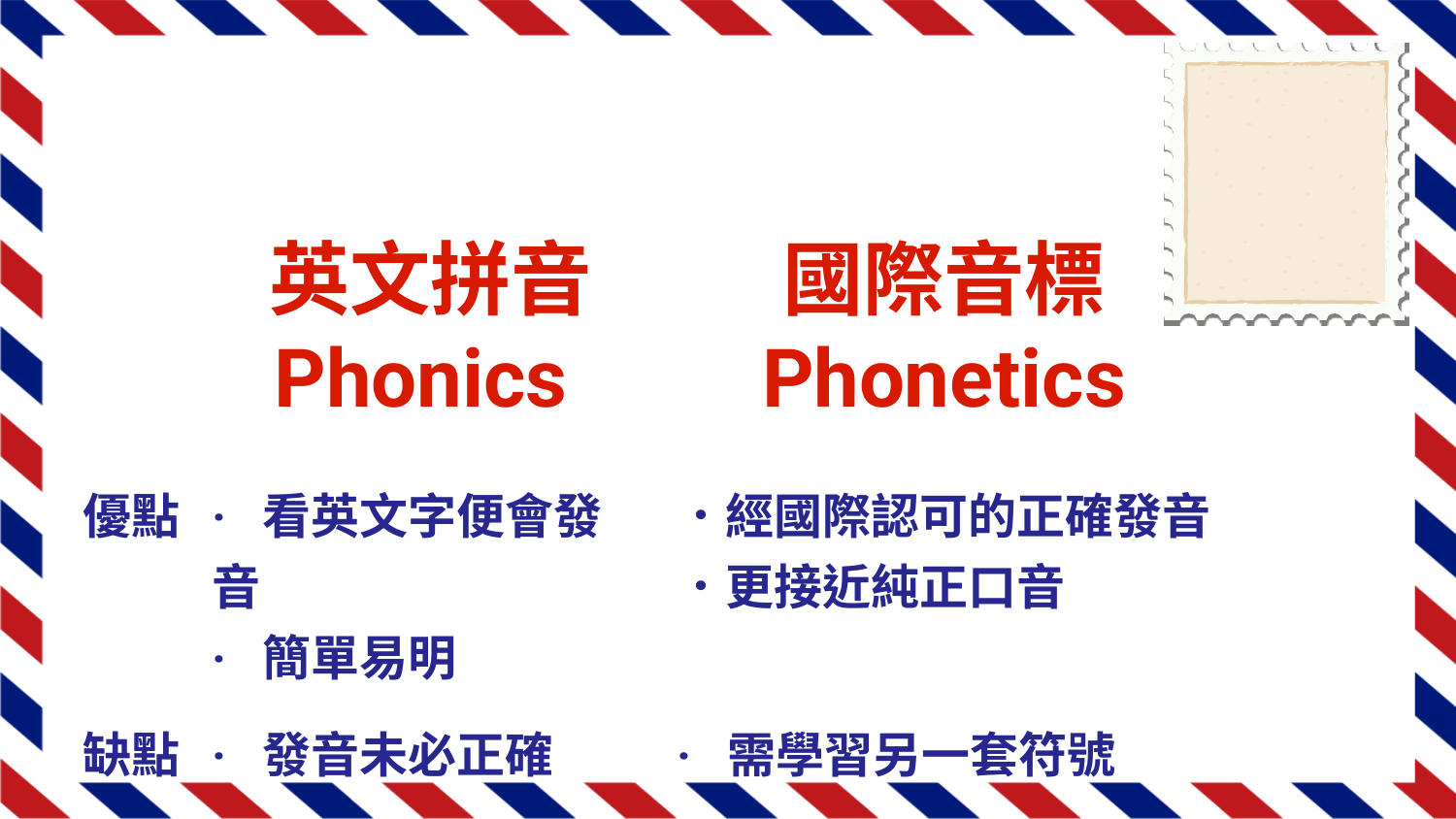

|  | 英文拼音 Phonics | 國際音標 Phonetics |
| --- | --- | --- |
| 優點 | ·  看英文字便會發音 ·  簡單易明 | ．經國際認可的正確發音 ．更接近純正口音 |
| 缺點 | ·  發音未必正確 | ·  需學習另一套符號 |